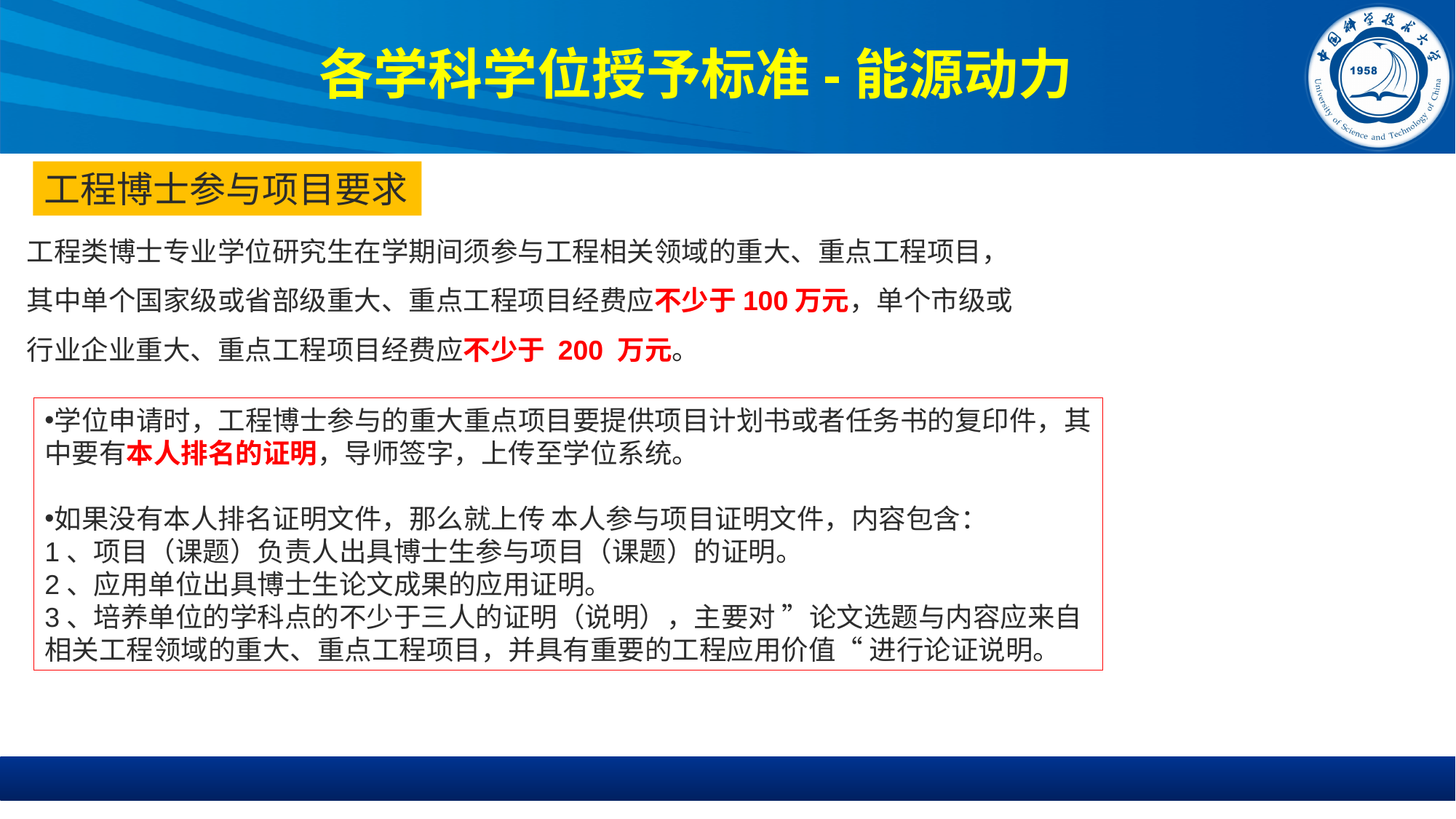

# 各学科学位授予标准-能源动力
工程博士参与项目要求
工程类博士专业学位研究生在学期间须参与工程相关领域的重大、重点工程项目，其中单个国家级或省部级重大、重点工程项目经费应不少于100万元，单个市级或行业企业重大、重点工程项目经费应不少于 200 万元。
学位申请时，工程博士参与的重大重点项目要提供项目计划书或者任务书的复印件，其中要有本人排名的证明，导师签字，上传至学位系统。

如果没有本人排名证明文件，那么就上传 本人参与项目证明文件，内容包含：
1、项目（课题）负责人出具博士生参与项目（课题）的证明。
2、应用单位出具博士生论文成果的应用证明。
3、培养单位的学科点的不少于三人的证明（说明），主要对 ”论文选题与内容应来自相关工程领域的重大、重点工程项目，并具有重要的工程应用价值“ 进行论证说明。